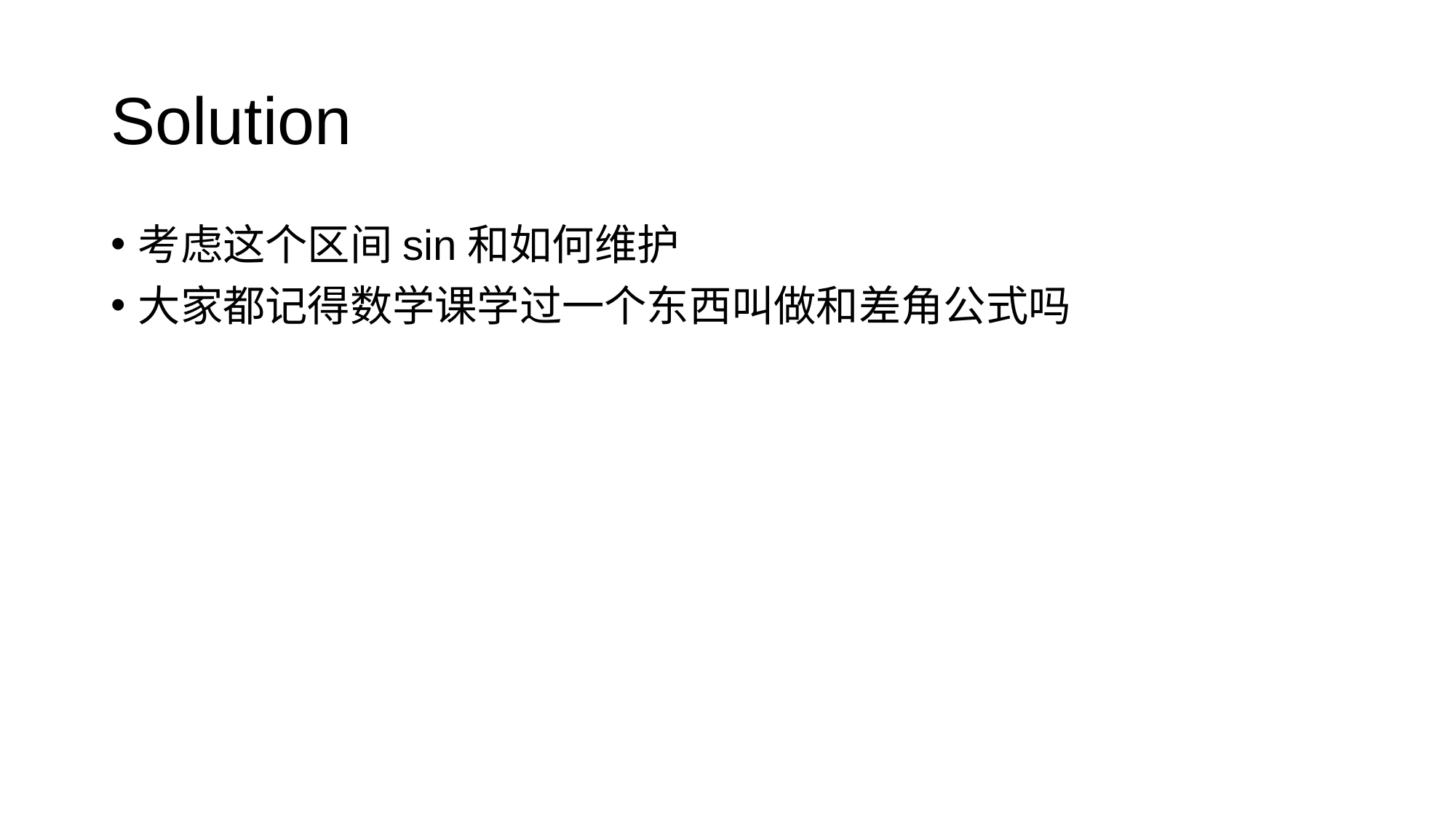

# Solution
考虑这个区间sin和如何维护
大家都记得数学课学过一个东西叫做和差角公式吗